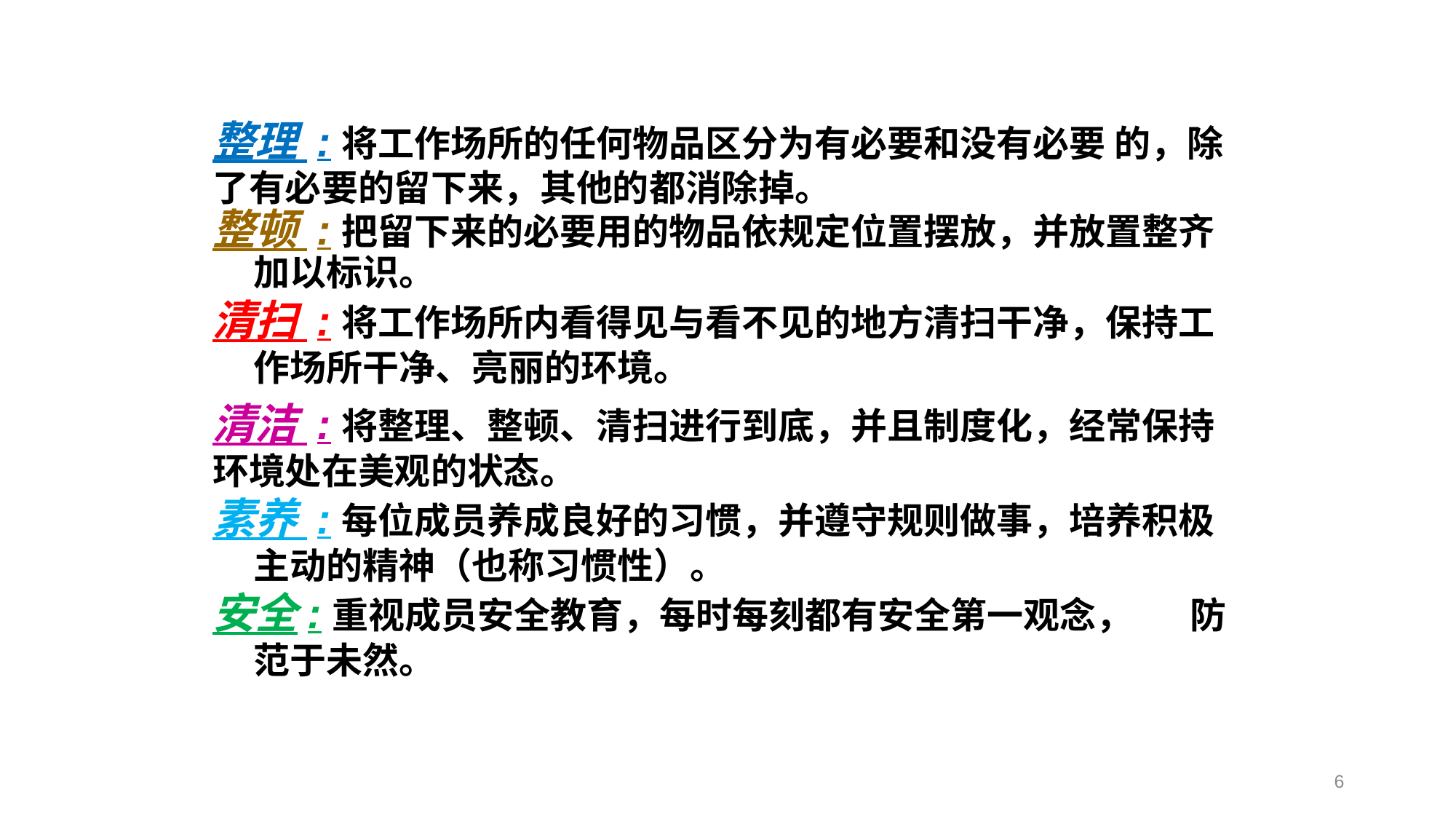

6S的定义：
整理 :将工作场所的任何物品区分为有必要和没有必要 的，除了有必要的留下来，其他的都消除掉。
整顿 :把留下来的必要用的物品依规定位置摆放，并放置整齐加以标识。
清扫 :将工作场所内看得见与看不见的地方清扫干净，保持工作场所干净、亮丽的环境。
清洁 :将整理、整顿、清扫进行到底，并且制度化，经常保持环境处在美观的状态。
素养 :每位成员养成良好的习惯，并遵守规则做事，培养积极主动的精神（也称习惯性）。
安全:重视成员安全教育，每时每刻都有安全第一观念，       防范于未然。

6